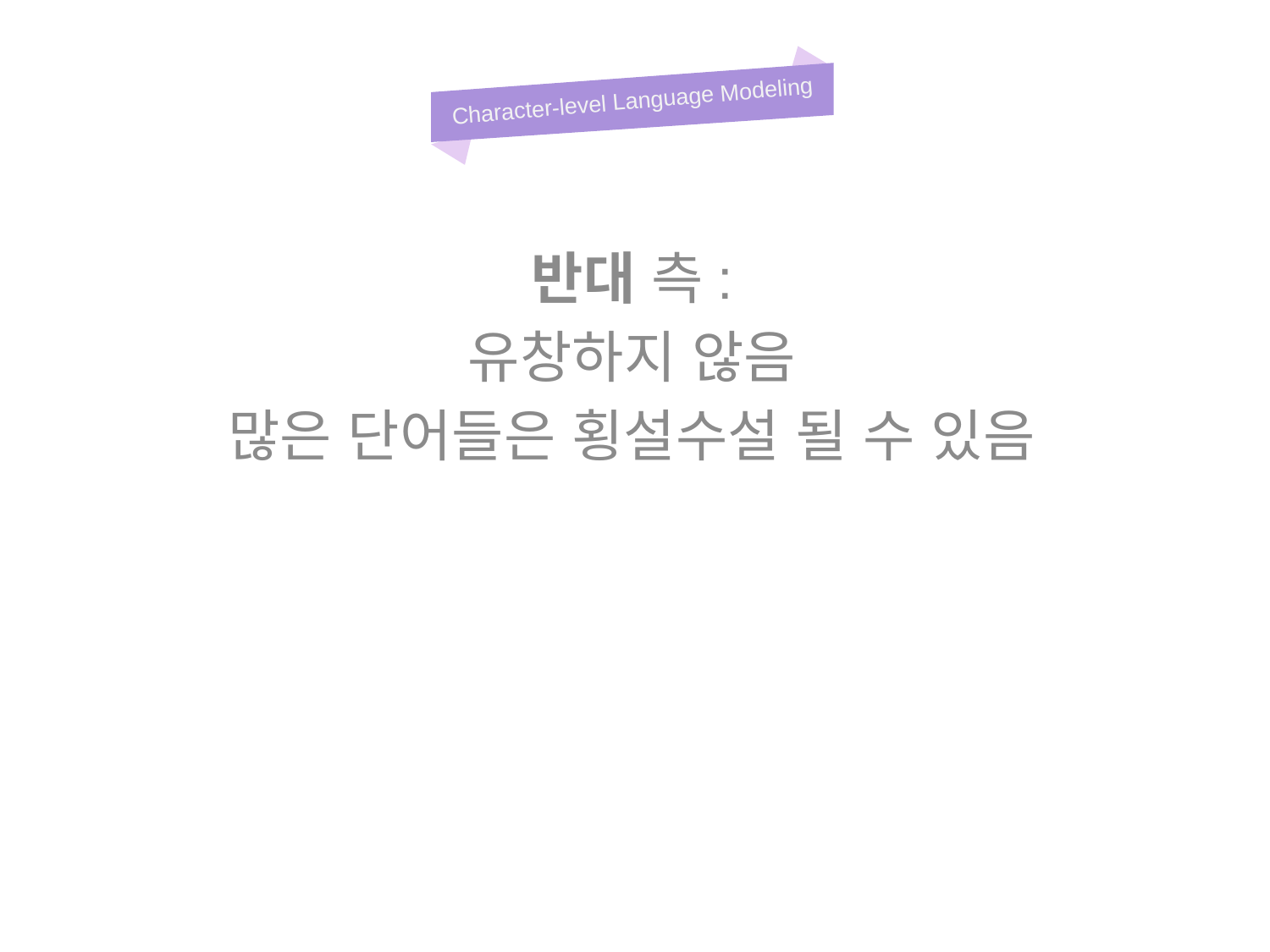

Character-level Language Modeling

반대 측:
유창하지 않음
많은 단어들은 횡설수설 될 수 있음